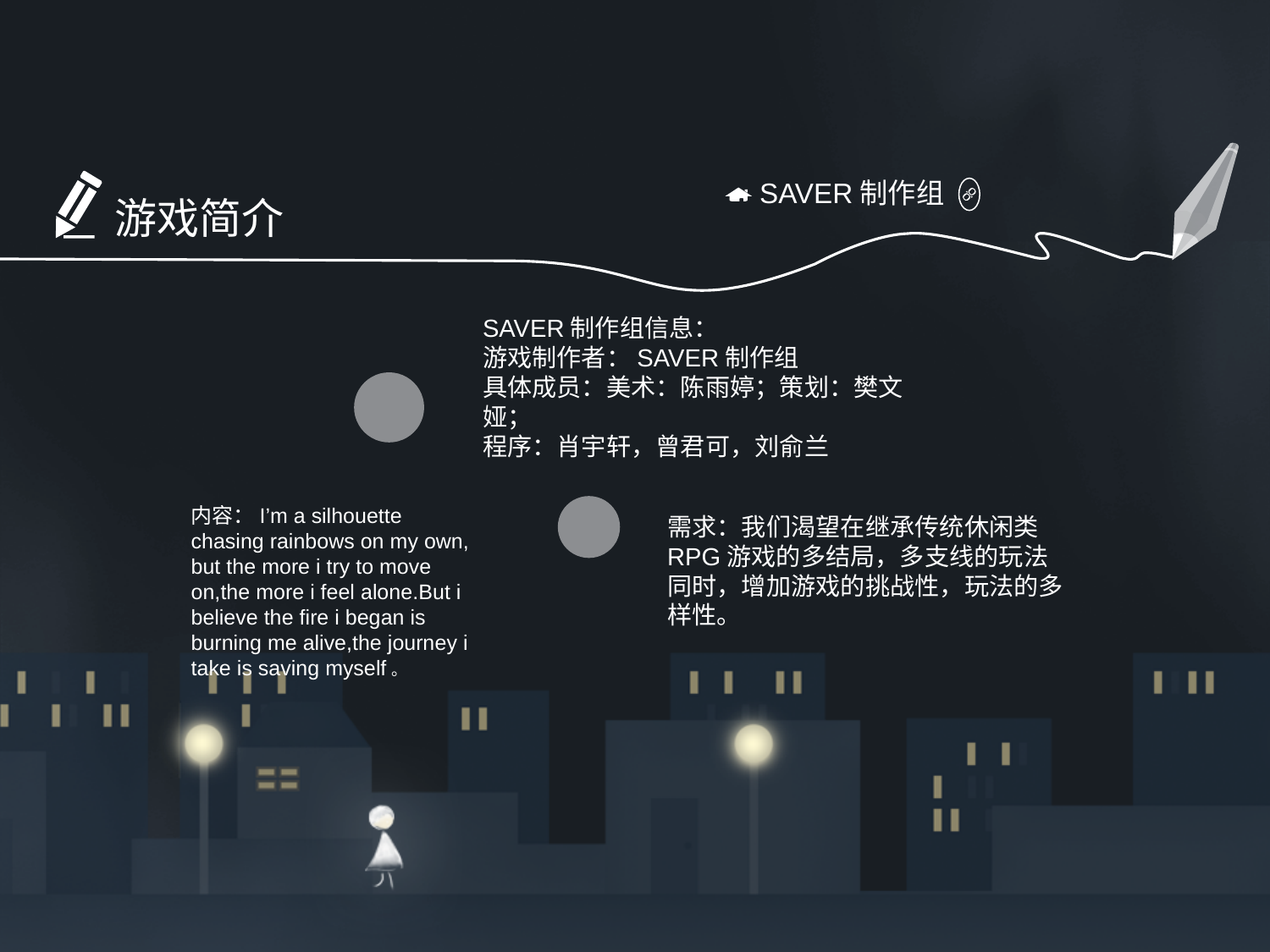

SAVER制作组

游戏简介
SAVER制作组信息：
游戏制作者：SAVER制作组
具体成员：美术：陈雨婷；策划：樊文娅；
程序：肖宇轩，曾君可，刘俞兰

单击此处添加标题
在此处添加详细描述文本，尽量与标题文本语言风格相符合，语言描述尽量简洁生动，尽可能概括出段落内容。
内容：I’m a silhouette chasing rainbows on my own,  but the more i try to move on,the more i feel alone.But i believe the fire i began is burning me alive,the journey i take is saving myself。

需求：我们渴望在继承传统休闲类RPG游戏的多结局，多支线的玩法同时，增加游戏的挑战性，玩法的多样性。
单击此处添
加标题
在此处添加详细描述
文本，尽量与标题
文本语言风格
相符合。